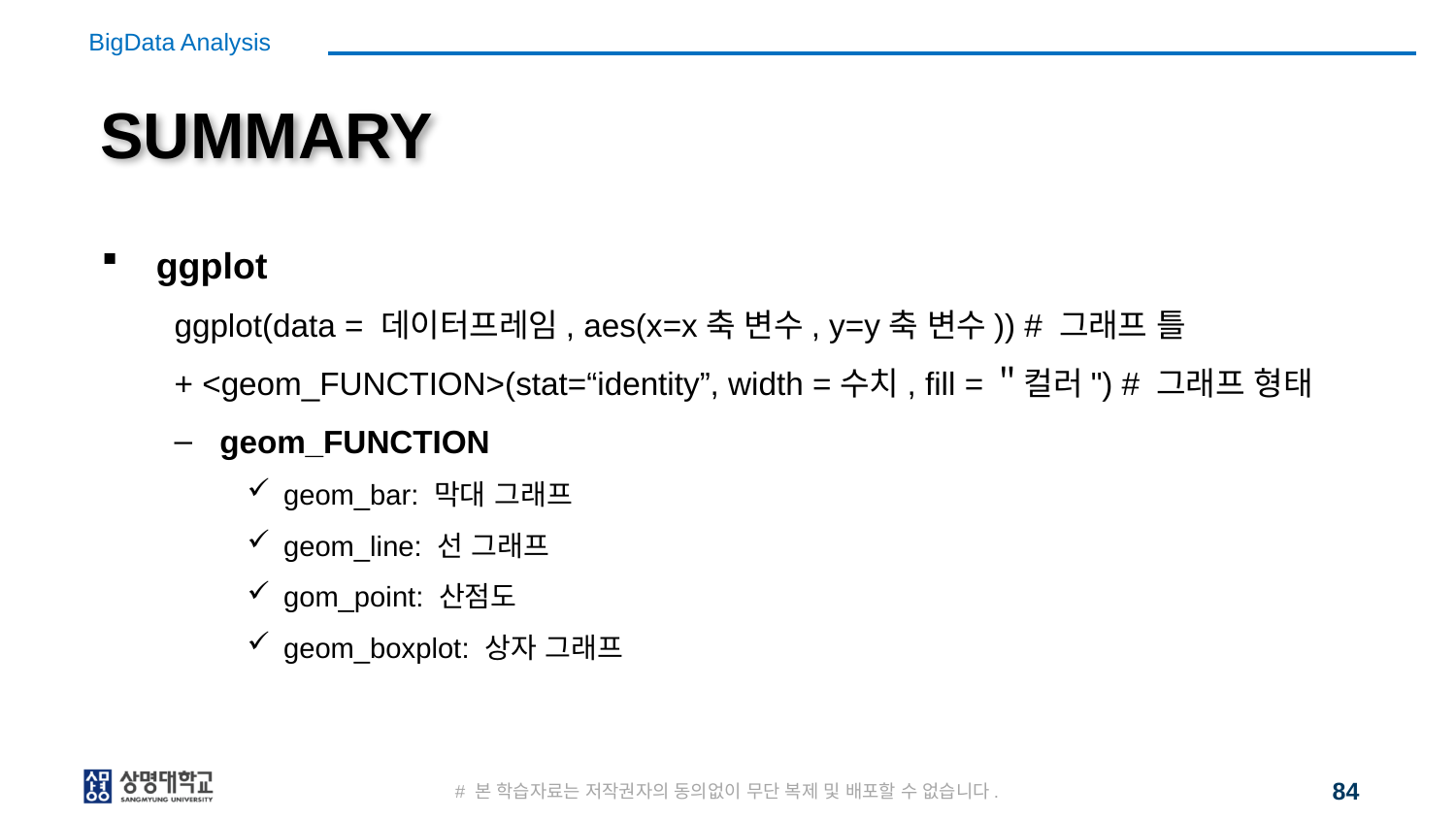

# SUMMARY
ggplot
ggplot(data = 데이터프레임, aes(x=x축 변수, y=y축 변수)) # 그래프 틀
+ <geom_FUNCTION>(stat=“identity”, width =수치, fill =＂컬러") # 그래프 형태
geom_FUNCTION
geom_bar: 막대 그래프
geom_line: 선 그래프
gom_point: 산점도
geom_boxplot: 상자 그래프
84
# 본 학습자료는 저작권자의 동의없이 무단 복제 및 배포할 수 없습니다.